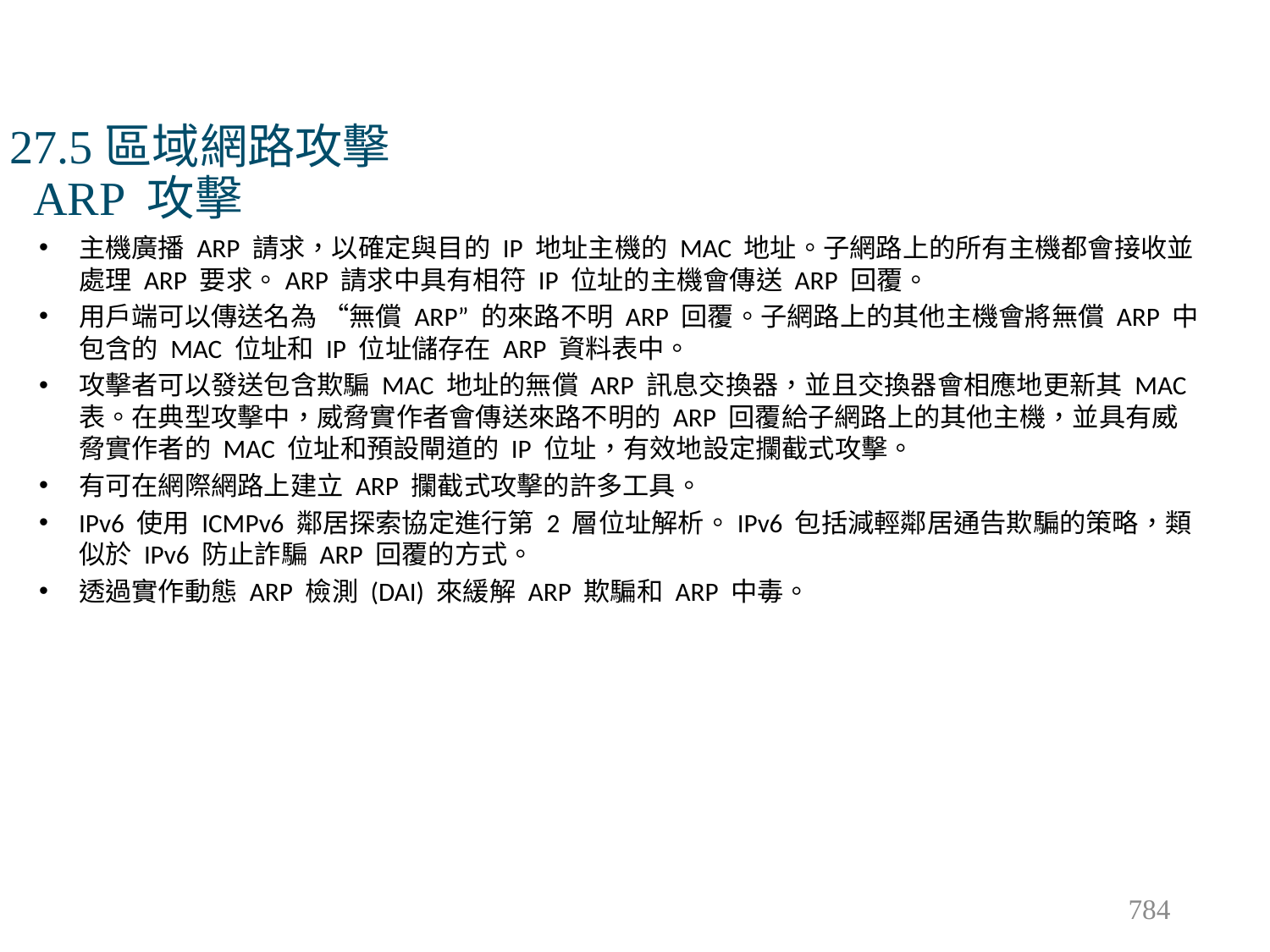

# 27.5區域網路攻擊 ARP 攻擊
主機廣播 ARP 請求，以確定與目的 IP 地址主機的 MAC 地址。子網路上的所有主機都會接收並處理 ARP 要求。ARP 請求中具有相符 IP 位址的主機會傳送 ARP 回覆。
用戶端可以傳送名為 “無償 ARP” 的來路不明 ARP 回覆。子網路上的其他主機會將無償 ARP 中包含的 MAC 位址和 IP 位址儲存在 ARP 資料表中。
攻擊者可以發送包含欺騙 MAC 地址的無償 ARP 訊息交換器，並且交換器會相應地更新其 MAC 表。在典型攻擊中，威脅實作者會傳送來路不明的 ARP 回覆給子網路上的其他主機，並具有威脅實作者的 MAC 位址和預設閘道的 IP 位址，有效地設定攔截式攻擊。
有可在網際網路上建立 ARP 攔截式攻擊的許多工具。
IPv6 使用 ICMPv6 鄰居探索協定進行第 2 層位址解析。IPv6 包括減輕鄰居通告欺騙的策略，類似於 IPv6 防止詐騙 ARP 回覆的方式。
透過實作動態 ARP 檢測 (DAI) 來緩解 ARP 欺騙和 ARP 中毒。
784